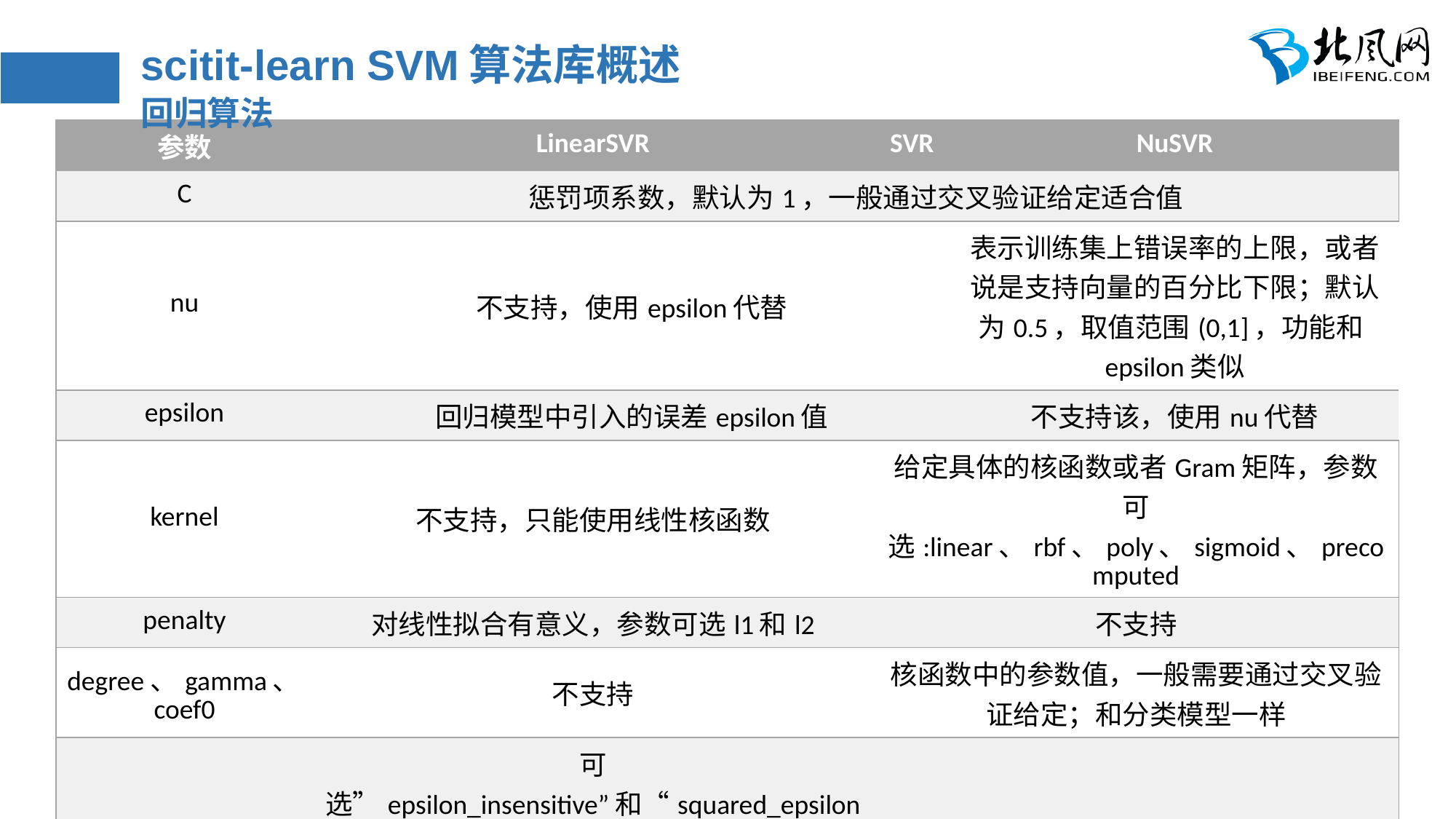

# scitit-learn SVM算法库概述 回归算法
| 参数 | LinearSVR | SVR | NuSVR |
| --- | --- | --- | --- |
| C | 惩罚项系数，默认为1，一般通过交叉验证给定适合值 |  |  |
| nu | 不支持，使用epsilon代替 |  | 表示训练集上错误率的上限，或者说是支持向量的百分比下限；默认为0.5，取值范围(0,1]，功能和epsilon类似 |
| epsilon | 回归模型中引入的误差epsilon值 |  | 不支持该，使用nu代替 |
| kernel | 不支持，只能使用线性核函数 | 给定具体的核函数或者Gram矩阵，参数可选:linear、rbf、poly、sigmoid、precomputed |  |
| penalty | 对线性拟合有意义，参数可选l1和l2 | 不支持 |  |
| degree、gamma、coef0 | 不支持 | 核函数中的参数值，一般需要通过交叉验证给定；和分类模型一样 |  |
| loss | 可选”epsilon\_insensitive”和“squared\_epsilon\_insensitive”; 第一个表示我们的损坏度量使用绝对值，第二个表示我们的损坏度量使用平方来表示，一般选择epsilon\_insensitive即可 | 不支持 |  |